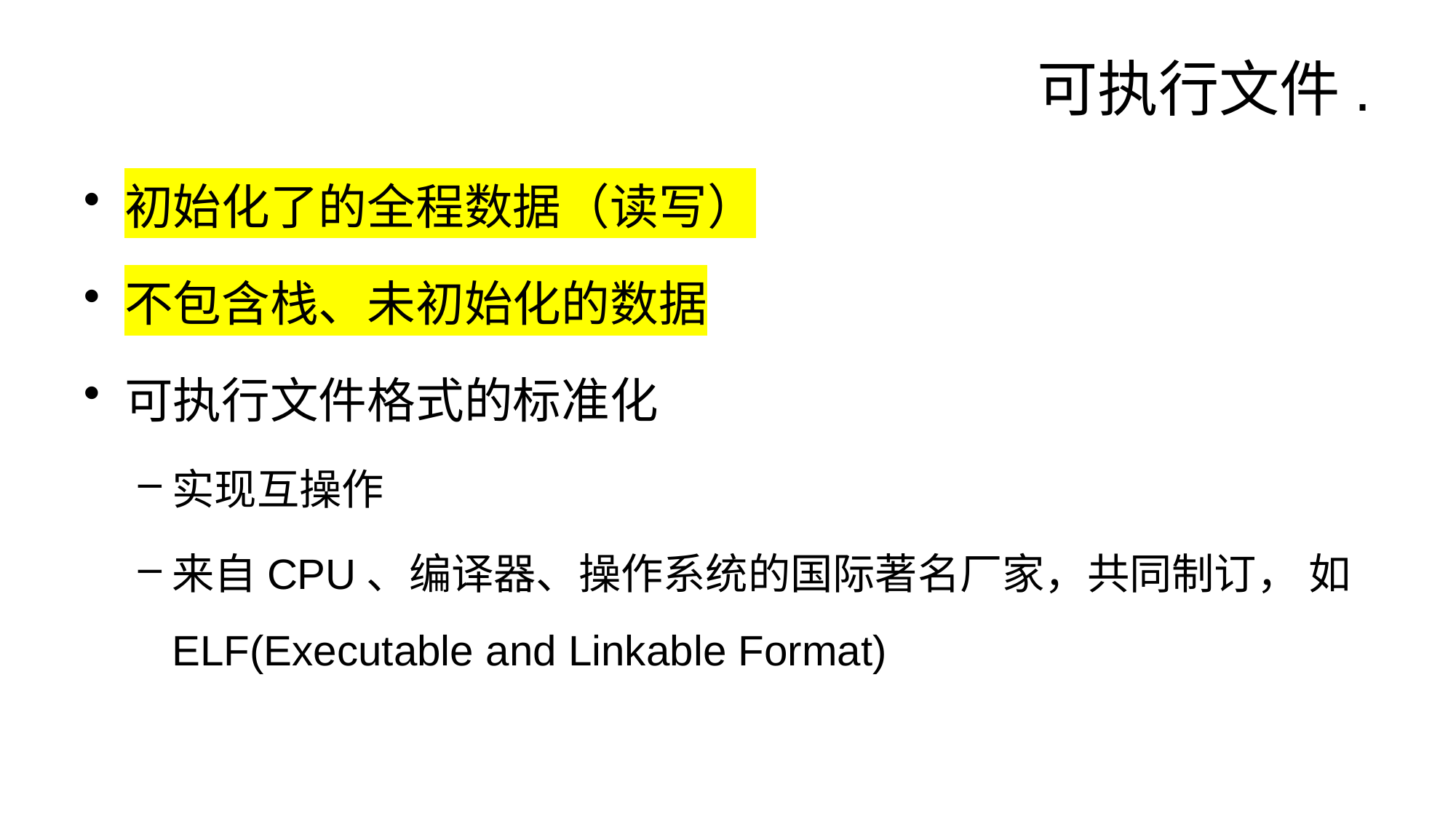

# 可执行文件.
初始化了的全程数据（读写）
不包含栈、未初始化的数据
可执行文件格式的标准化
实现互操作
来自CPU、编译器、操作系统的国际著名厂家，共同制订， 如ELF(Executable and Linkable Format)